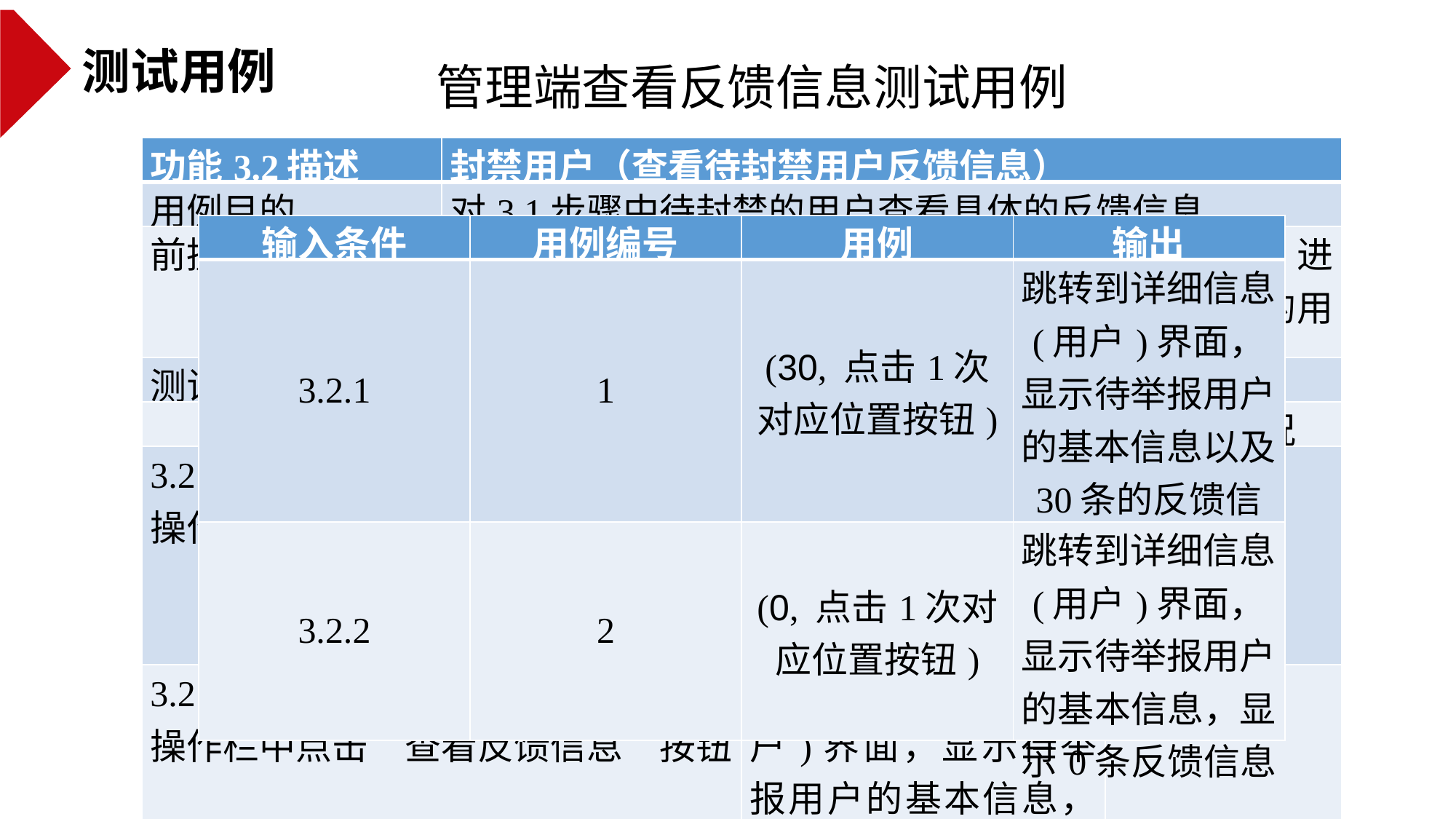

测试用例
管理端查看反馈信息测试用例
| 功能3.2描述 | 封禁用户（查看待封禁用户反馈信息） |  |  |
| --- | --- | --- | --- |
| 用例目的 | 对3.1步骤中待封禁的用户查看具体的反馈信息 |  |  |
| 前提条件 | 管理员通过点击侧边导航条的封禁与解封用户按钮，进入到封禁与解封用户界面，并顺利查询出符合条件的用户数据 |  |  |
| 测试方法 | 黑盒测试等价类划分法 |  |  |
| 输入/动作 |  | 期望的输出/响应 | 实际情况 |
| 3.2.1 待封禁用户反馈数大于0，在操作栏中点击“查看反馈信息”按钮 |  | 跳转到详细信息(用户)界面，显示待举报用户的基本信息以及对应数量的反馈信息 |  |
| 3.2.2待封禁用户反馈数等于0，在操作栏中点击“查看反馈信息”按钮 |  | 跳转到详细信息(用户)界面，显示待举报用户的基本信息，不显示任何的反馈信息 |  |
| 输入条件 | 用例编号 | 用例 | 输出 |
| --- | --- | --- | --- |
| 3.2.1 | 1 | (30, 点击1次对应位置按钮) | 跳转到详细信息(用户)界面，显示待举报用户的基本信息以及30条的反馈信息 |
| 3.2.2 | 2 | (0, 点击1次对应位置按钮) | 跳转到详细信息(用户)界面，显示待举报用户的基本信息，显示0条反馈信息 |